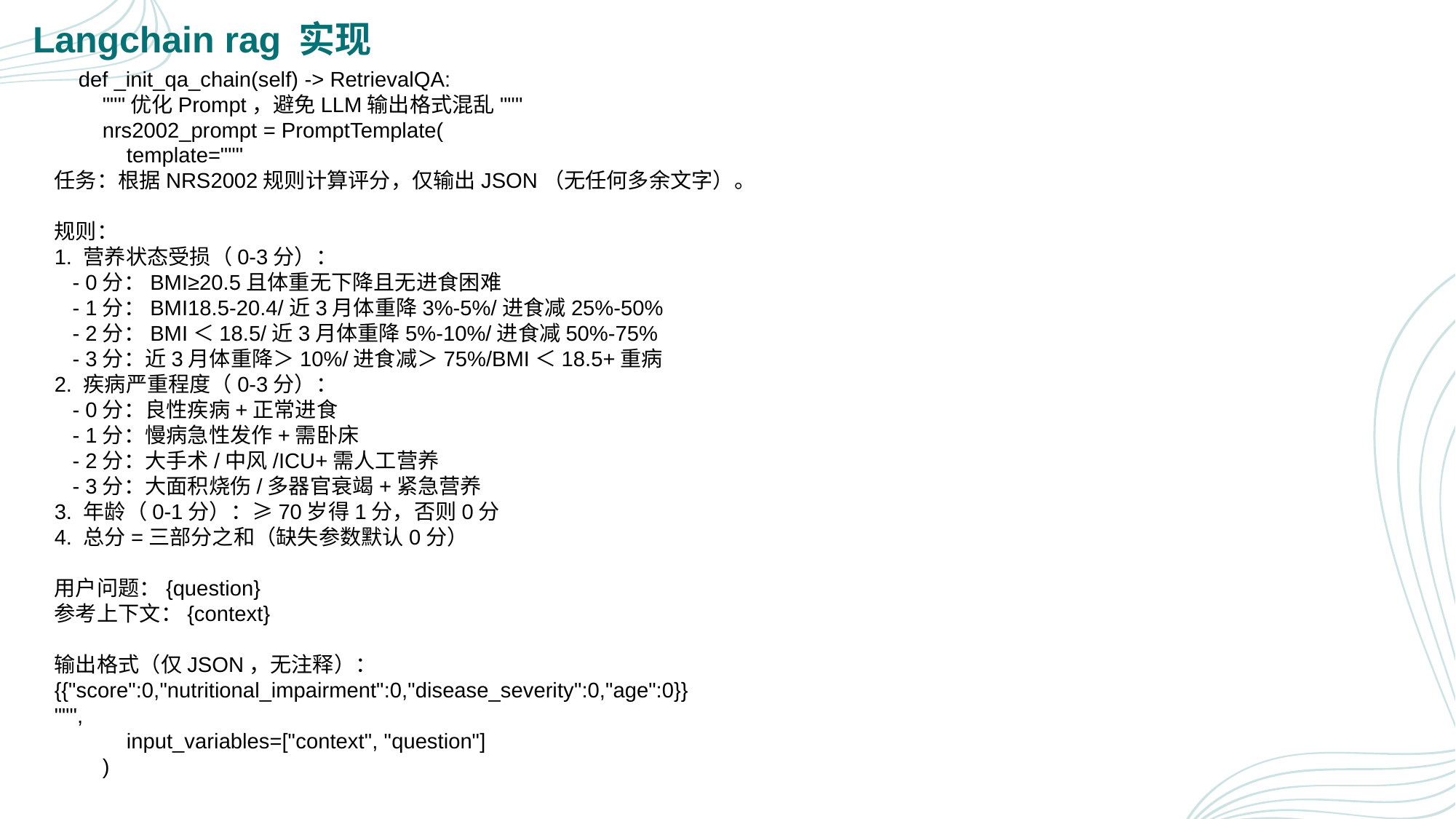

Langchain rag 实现
    def _init_qa_chain(self) -> RetrievalQA:
        """优化Prompt，避免LLM输出格式混乱"""
        nrs2002_prompt = PromptTemplate(
            template="""
任务：根据NRS2002规则计算评分，仅输出JSON（无任何多余文字）。

规则：
1. 营养状态受损（0-3分）：
   - 0分：BMI≥20.5且体重无下降且无进食困难
   - 1分：BMI18.5-20.4/近3月体重降3%-5%/进食减25%-50%
   - 2分：BMI＜18.5/近3月体重降5%-10%/进食减50%-75%
   - 3分：近3月体重降＞10%/进食减＞75%/BMI＜18.5+重病
2. 疾病严重程度（0-3分）：
   - 0分：良性疾病+正常进食
   - 1分：慢病急性发作+需卧床
   - 2分：大手术/中风/ICU+需人工营养
   - 3分：大面积烧伤/多器官衰竭+紧急营养
3. 年龄（0-1分）：≥70岁得1分，否则0分
4. 总分=三部分之和（缺失参数默认0分）

用户问题：{question}
参考上下文：{context}

输出格式（仅JSON，无注释）：
{{"score":0,"nutritional_impairment":0,"disease_severity":0,"age":0}}
""",
            input_variables=["context", "question"]
        )